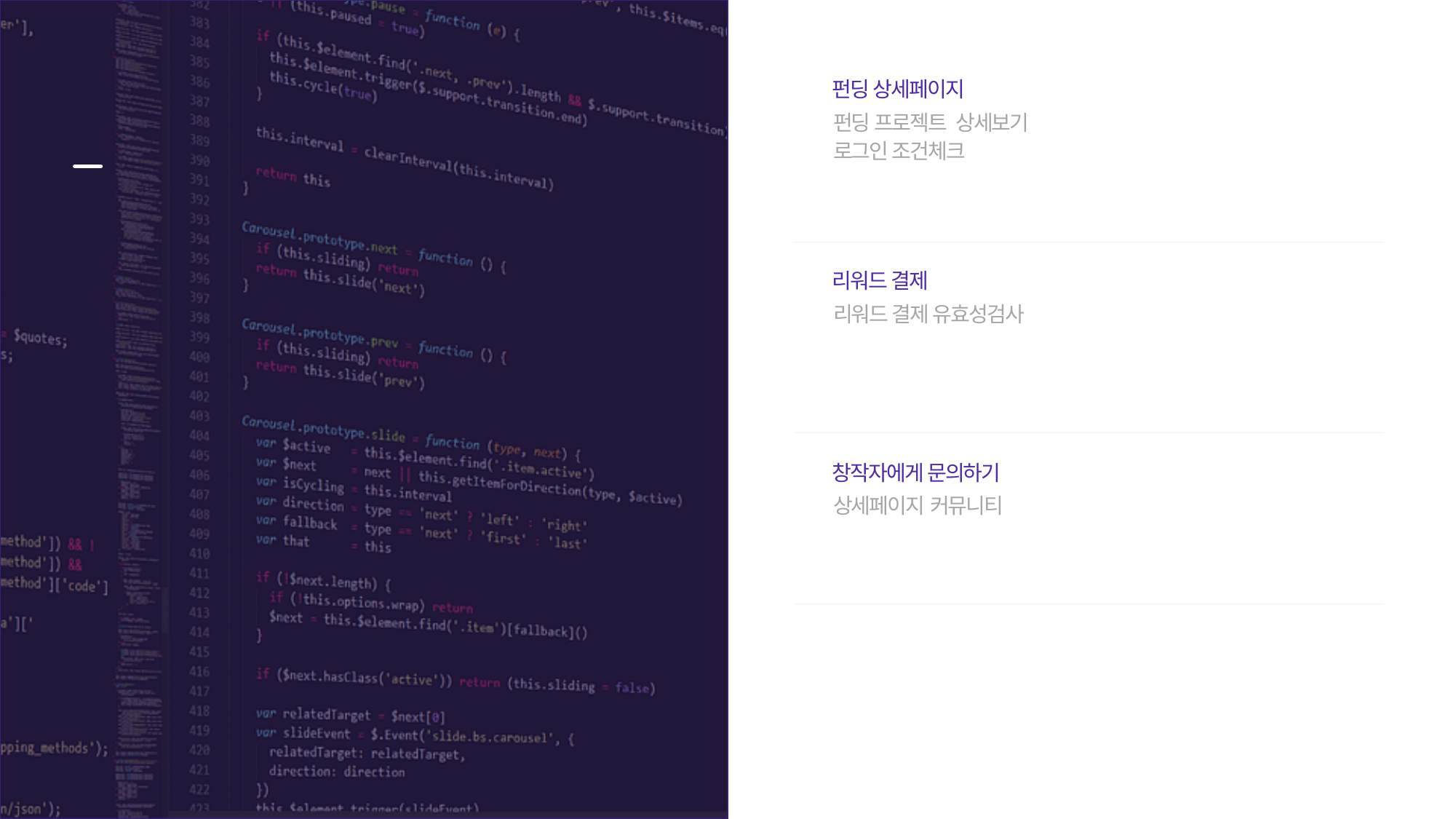

펀딩 상세페이지
펀딩 프로젝트  상세보기
로그인 조건체크
후원자
리워드 결제
리워드 결제 유효성검사
창작자에게 문의하기
상세페이지 커뮤니티